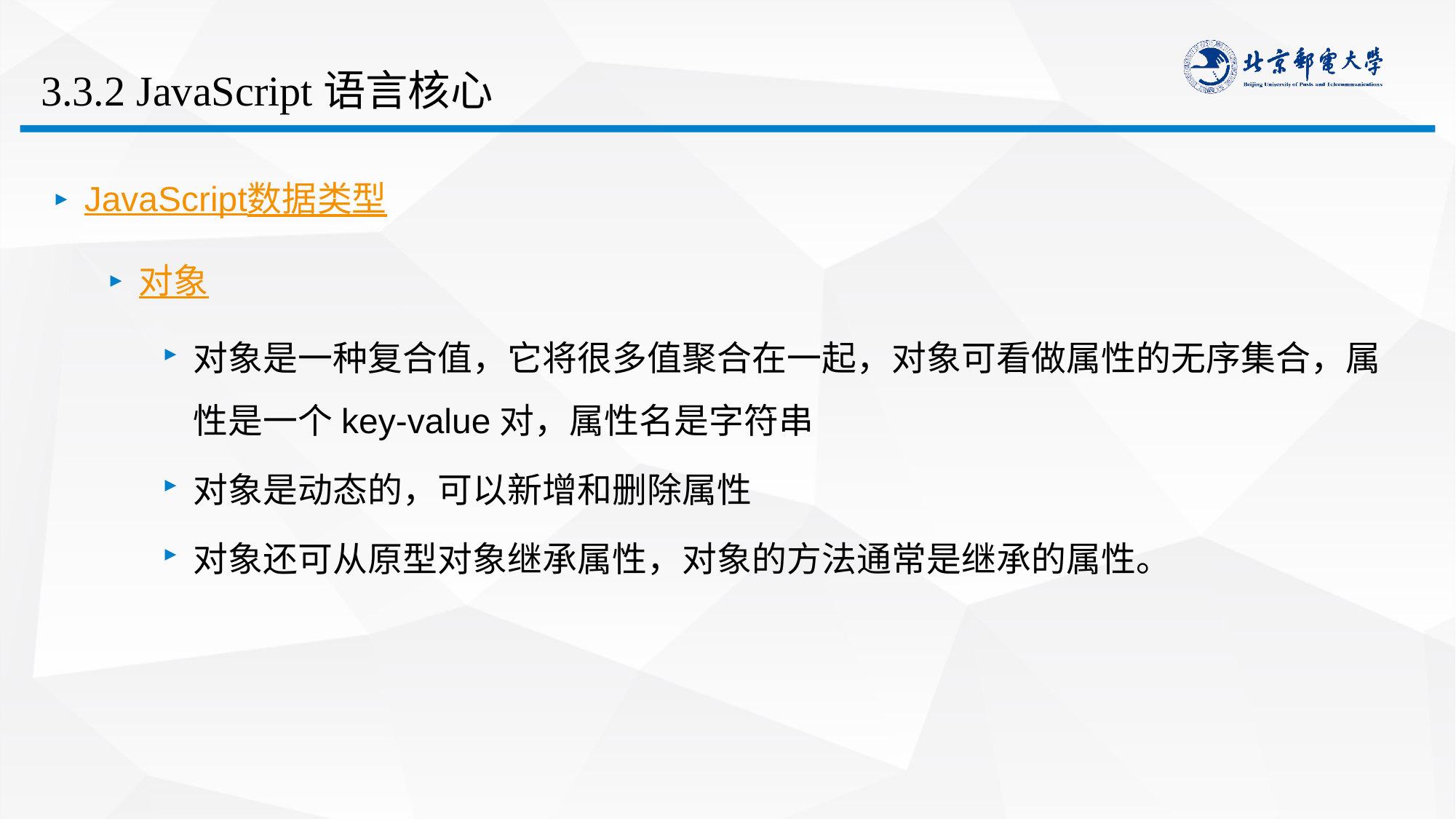

# 3.3.2 JavaScript语言核心
JavaScript数据类型
对象
对象是一种复合值，它将很多值聚合在一起，对象可看做属性的无序集合，属性是一个key-value对，属性名是字符串
对象是动态的，可以新增和删除属性
对象还可从原型对象继承属性，对象的方法通常是继承的属性。